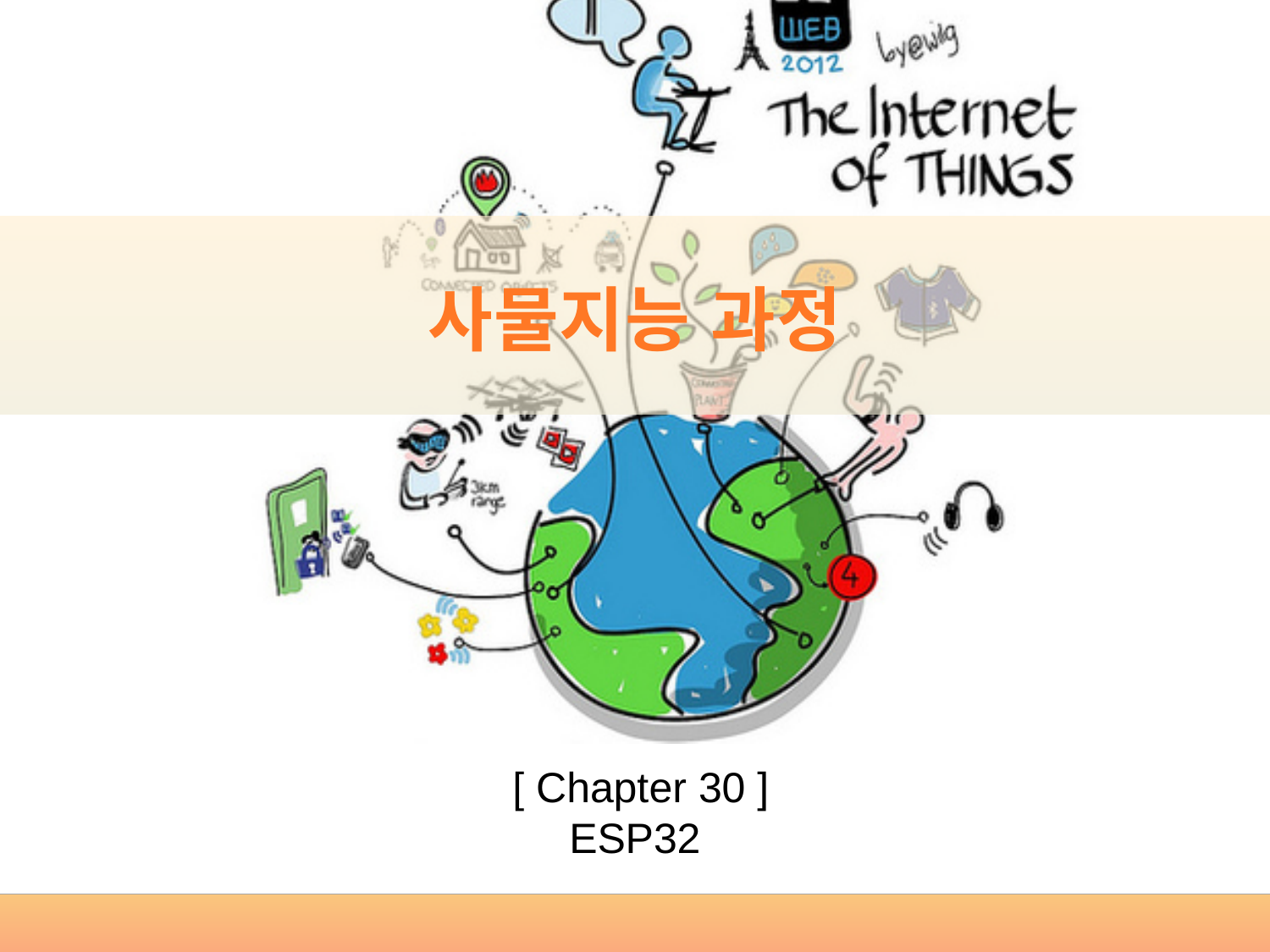

사물지능 과정
 [ Chapter 30 ]
ESP32